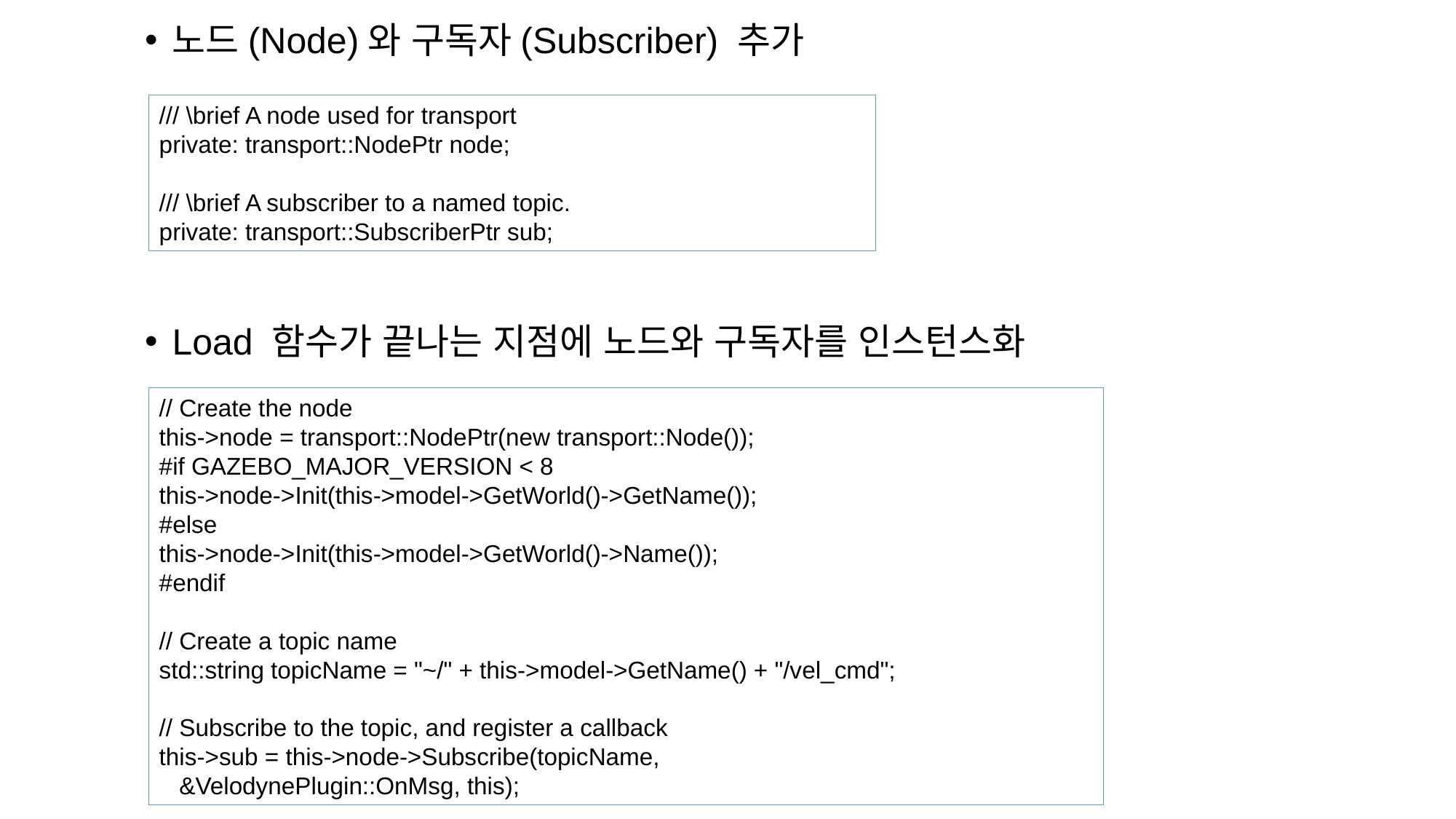

노드(Node)와 구독자(Subscriber) 추가
/// \brief A node used for transport
private: transport::NodePtr node;

/// \brief A subscriber to a named topic.
private: transport::SubscriberPtr sub;
Load 함수가 끝나는 지점에 노드와 구독자를 인스턴스화
// Create the node
this->node = transport::NodePtr(new transport::Node());
#if GAZEBO_MAJOR_VERSION < 8
this->node->Init(this->model->GetWorld()->GetName());
#else
this->node->Init(this->model->GetWorld()->Name());
#endif

// Create a topic name
std::string topicName = "~/" + this->model->GetName() + "/vel_cmd";

// Subscribe to the topic, and register a callback
this->sub = this->node->Subscribe(topicName,
   &VelodynePlugin::OnMsg, this);